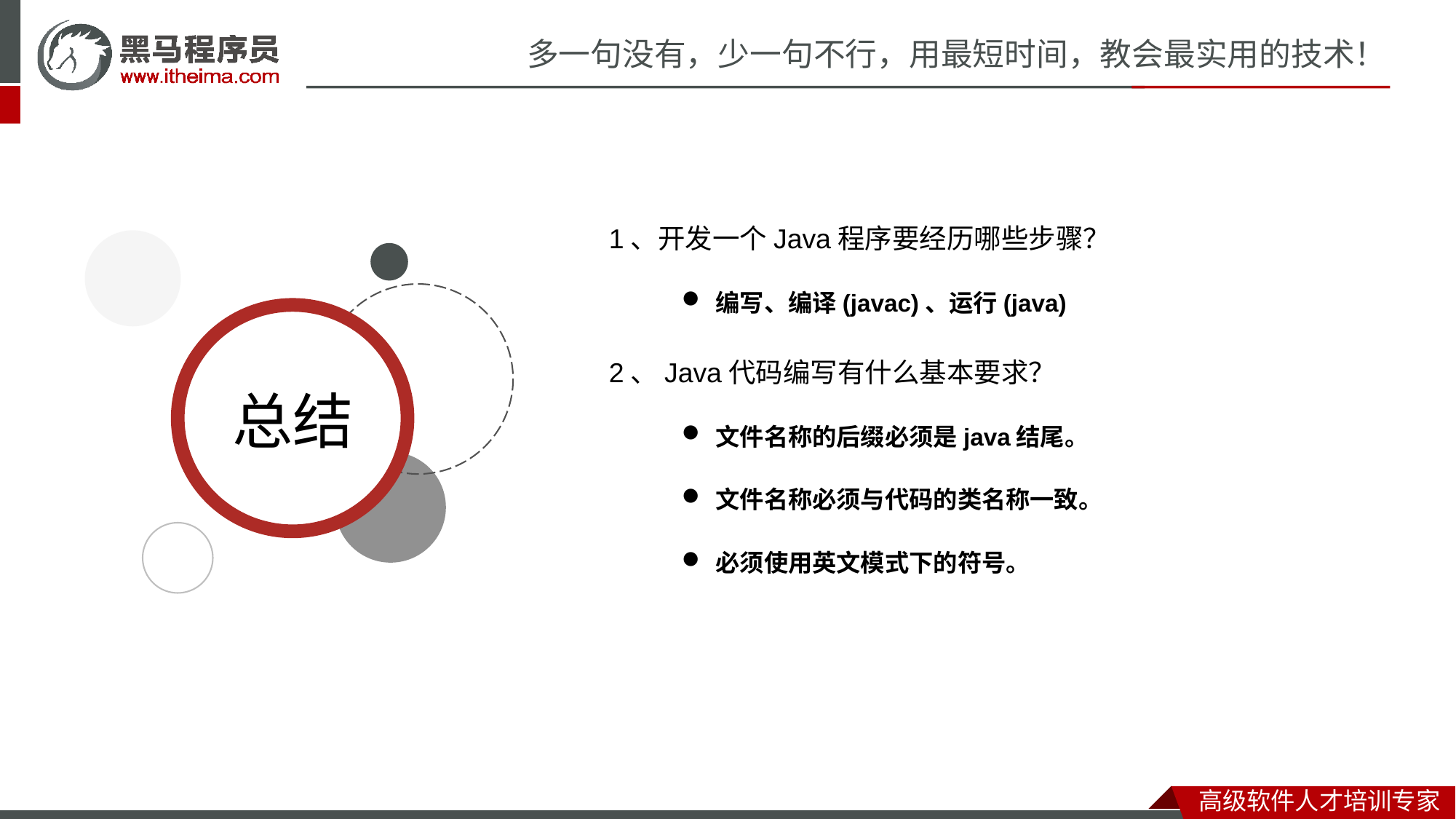

1、开发一个Java程序要经历哪些步骤？
编写、编译(javac)、运行(java)
2、Java代码编写有什么基本要求？
文件名称的后缀必须是java结尾。
文件名称必须与代码的类名称一致。
必须使用英文模式下的符号。